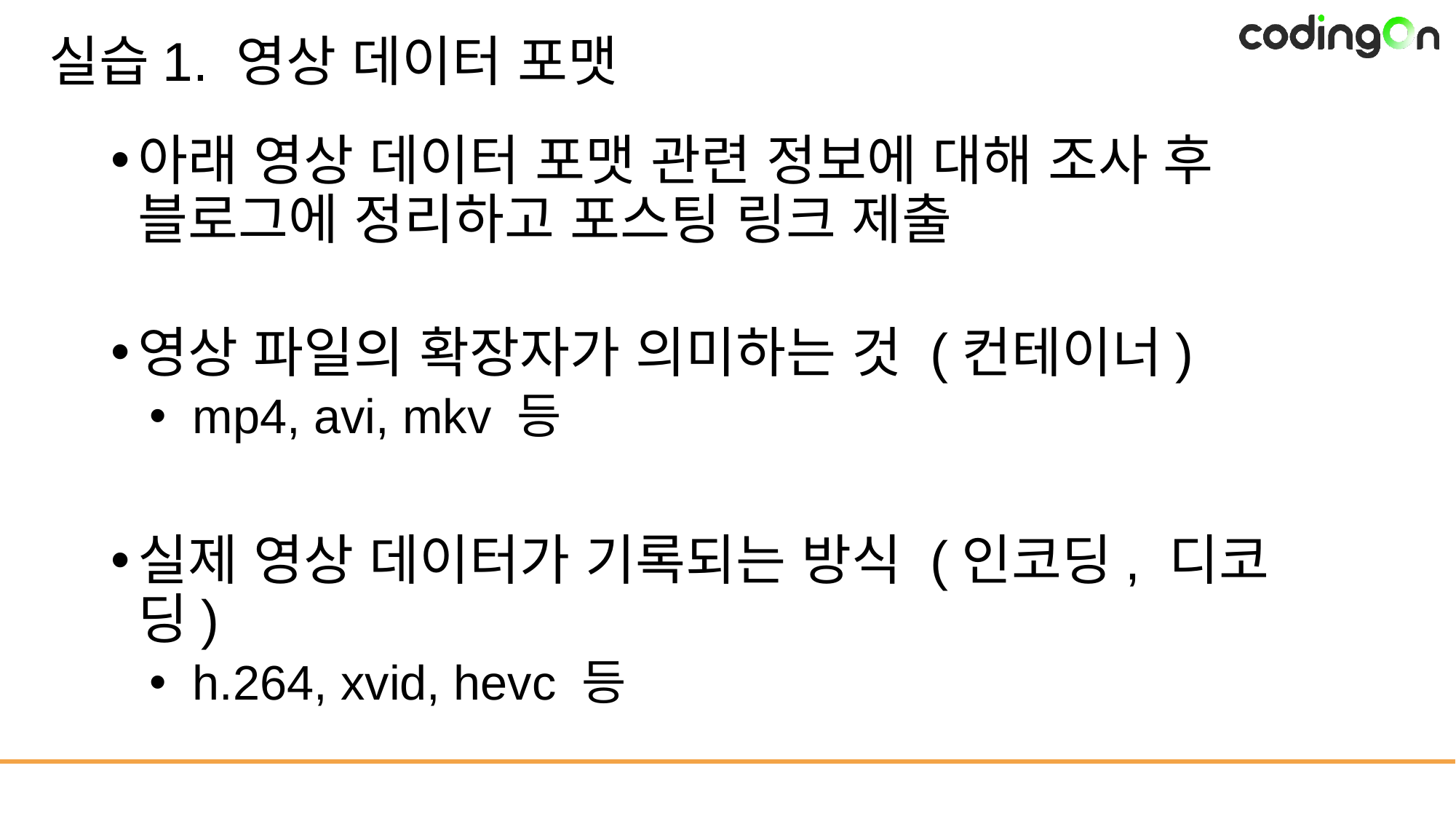

# 실습1. 영상 데이터 포맷
아래 영상 데이터 포맷 관련 정보에 대해 조사 후 블로그에 정리하고 포스팅 링크 제출
영상 파일의 확장자가 의미하는 것 (컨테이너)
mp4, avi, mkv 등

실제 영상 데이터가 기록되는 방식 (인코딩, 디코딩)
h.264, xvid, hevc 등